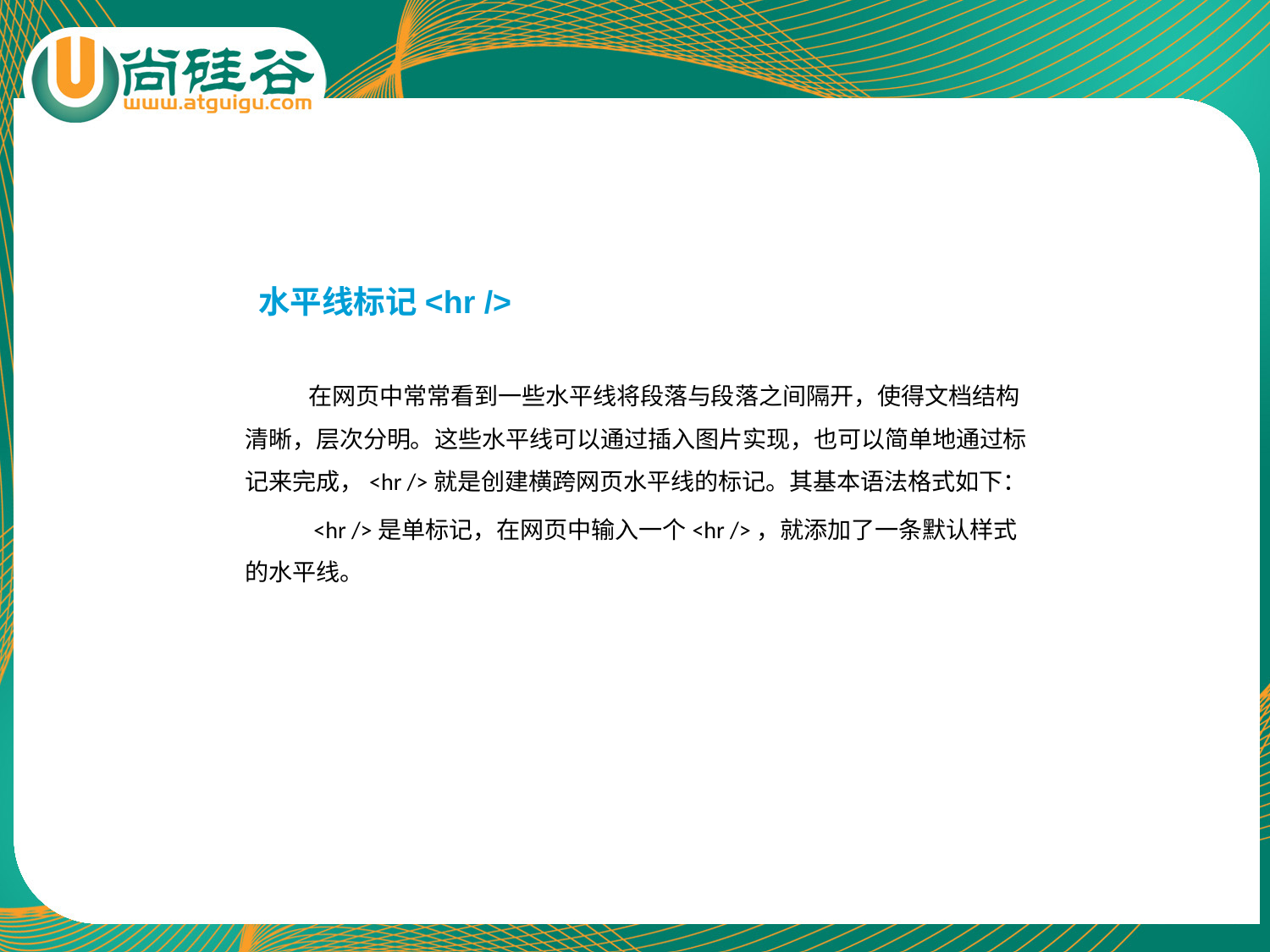

水平线标记<hr />
# 在网页中常常看到一些水平线将段落与段落之间隔开，使得文档结构清晰，层次分明。这些水平线可以通过插入图片实现，也可以简单地通过标记来完成，<hr />就是创建横跨网页水平线的标记。其基本语法格式如下：
 <hr />是单标记，在网页中输入一个<hr />，就添加了一条默认样式的水平线。